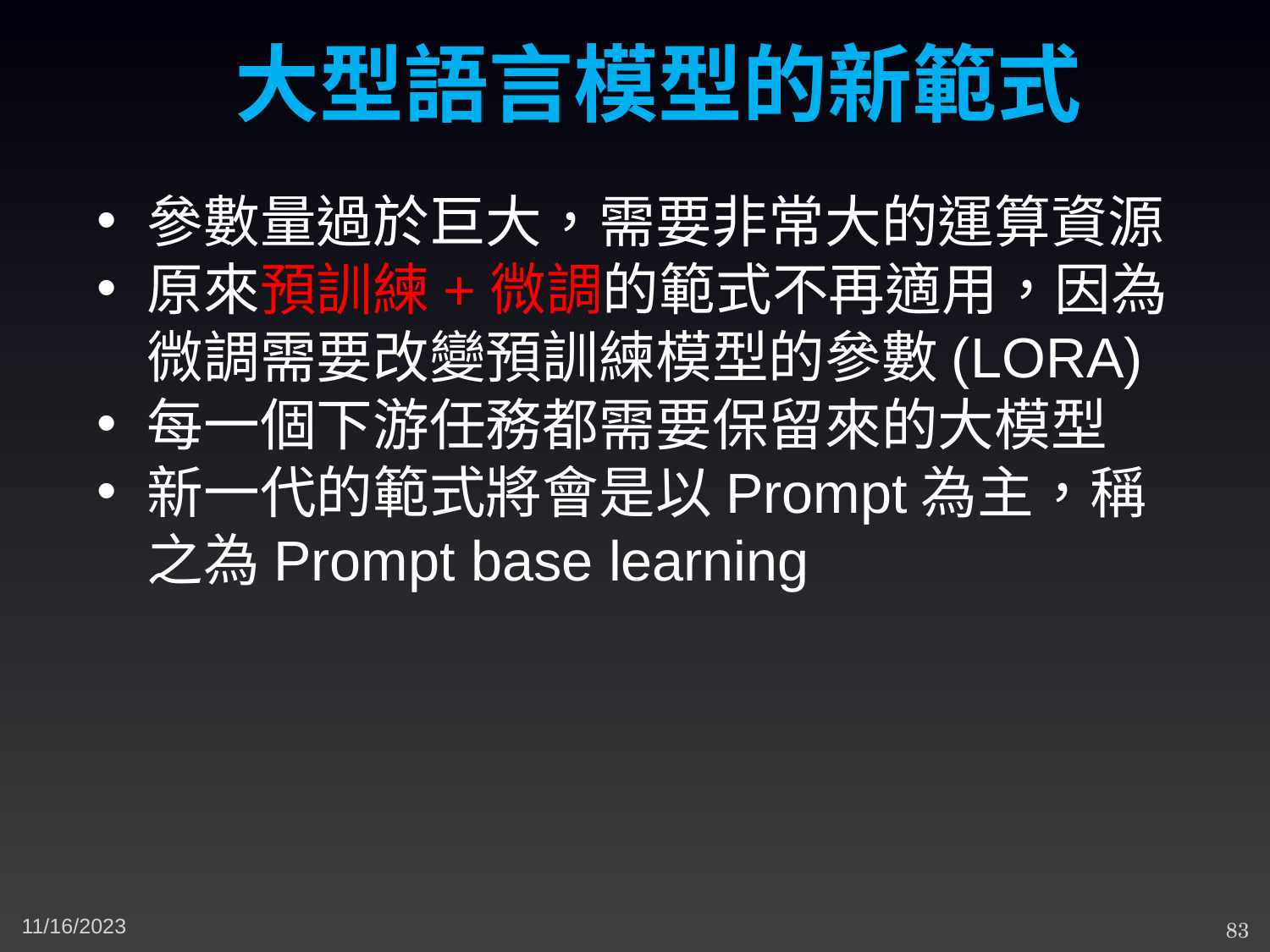

大型語言模型的新範式
參數量過於巨大，需要非常大的運算資源
原來預訓練+微調的範式不再適用，因為微調需要改變預訓練模型的參數(LORA)
每一個下游任務都需要保留來的大模型
新一代的範式將會是以Prompt為主，稱之為Prompt base learning
11/16/2023
83